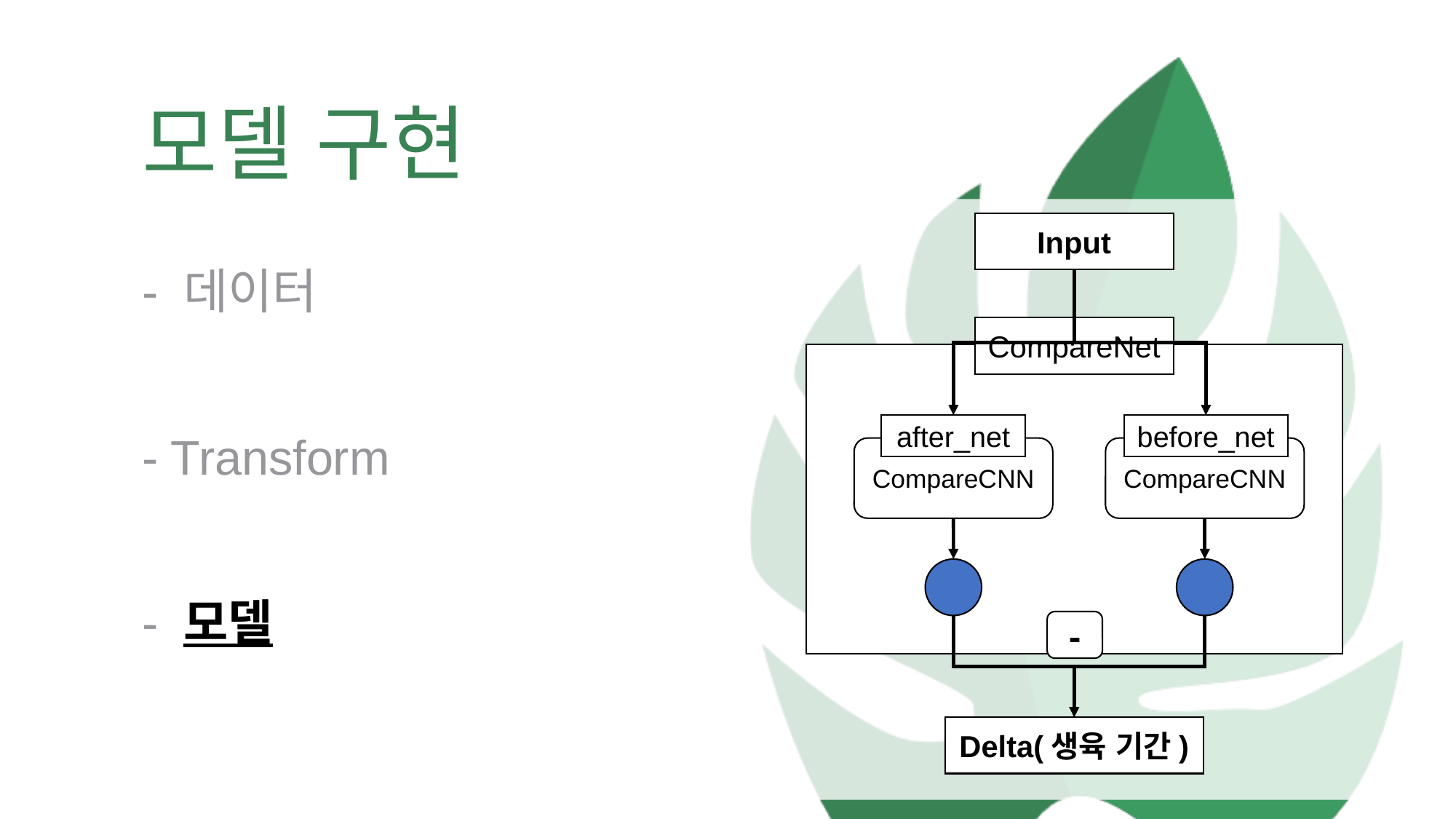

모델 구현

Input
- 데이터

- Transform

- 모델
CompareNet

after_net
before_net
CompareCNN
CompareCNN

-
Delta(생육 기간)